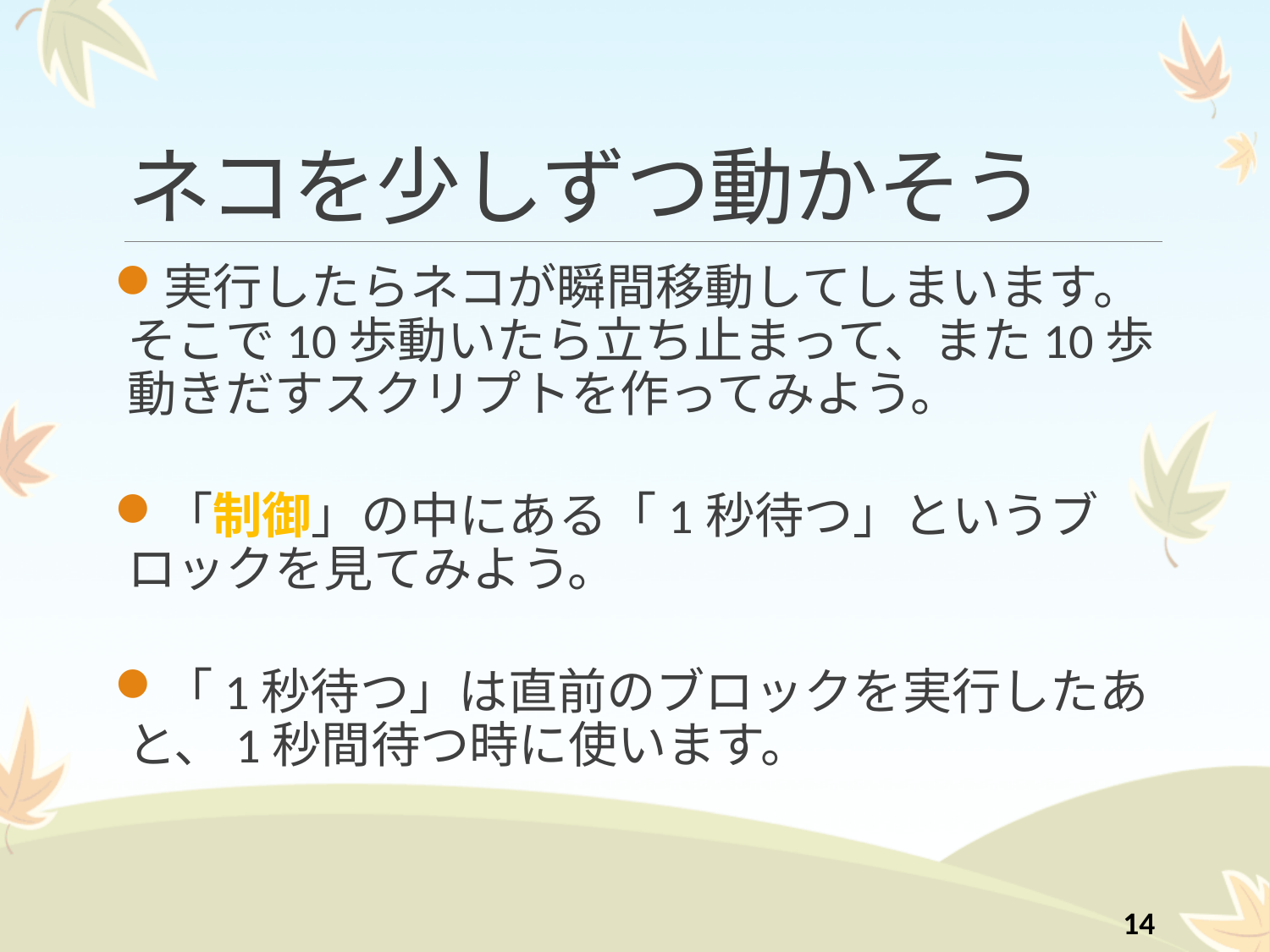

# ネコを少しずつ動かそう
実行したらネコが瞬間移動してしまいます。そこで10歩動いたら立ち止まって、また10歩動きだすスクリプトを作ってみよう。

「制御」の中にある「1秒待つ」というブロックを見てみよう。

「1秒待つ」は直前のブロックを実行したあと、1秒間待つ時に使います。
14